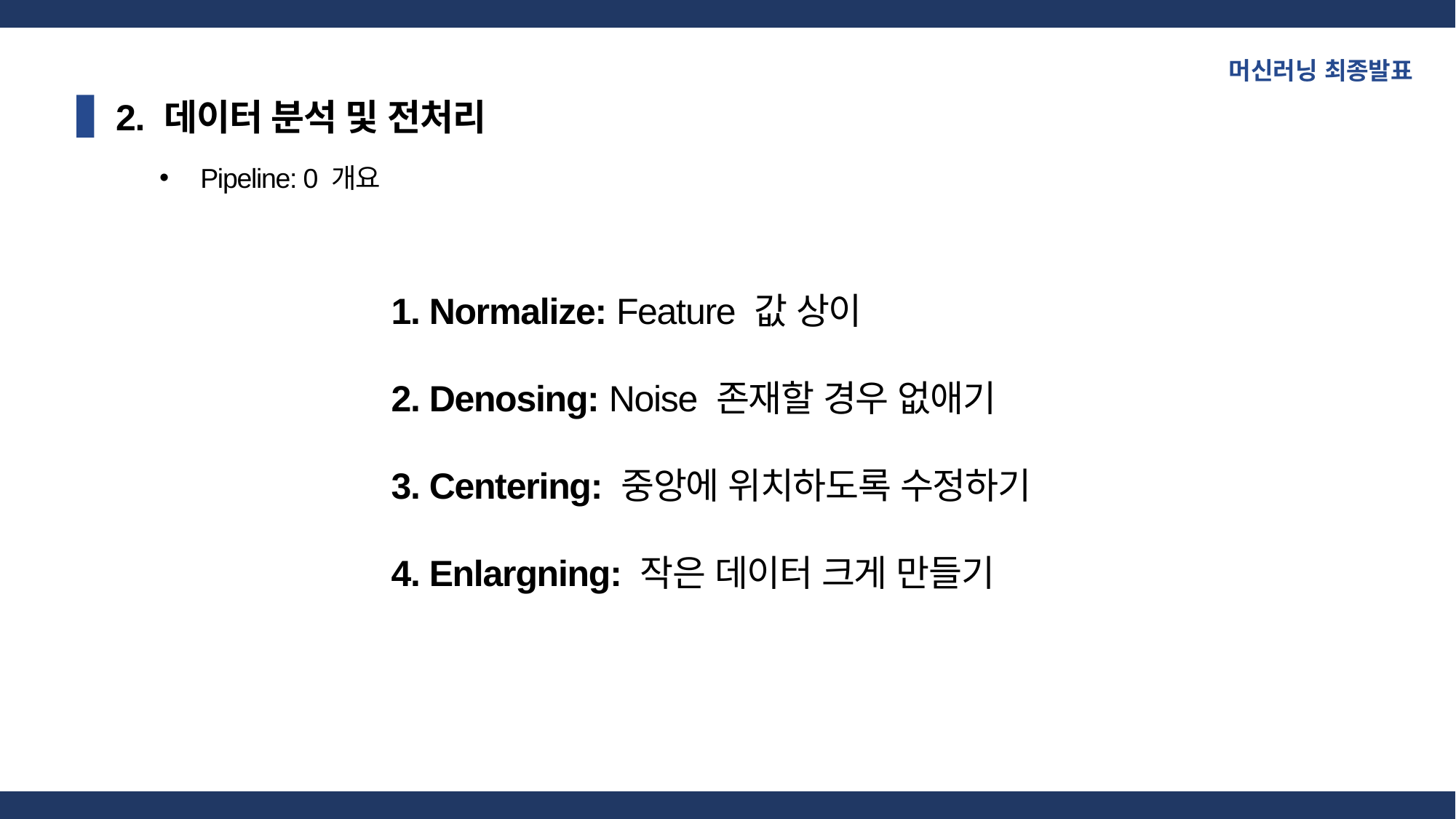

머신러닝 최종발표
2. 데이터 분석 및 전처리

Pipeline: 0 개요
1. Normalize: Feature 값 상이
2. Denosing: Noise 존재할 경우 없애기
3. Centering: 중앙에 위치하도록 수정하기
4. Enlargning: 작은 데이터 크게 만들기